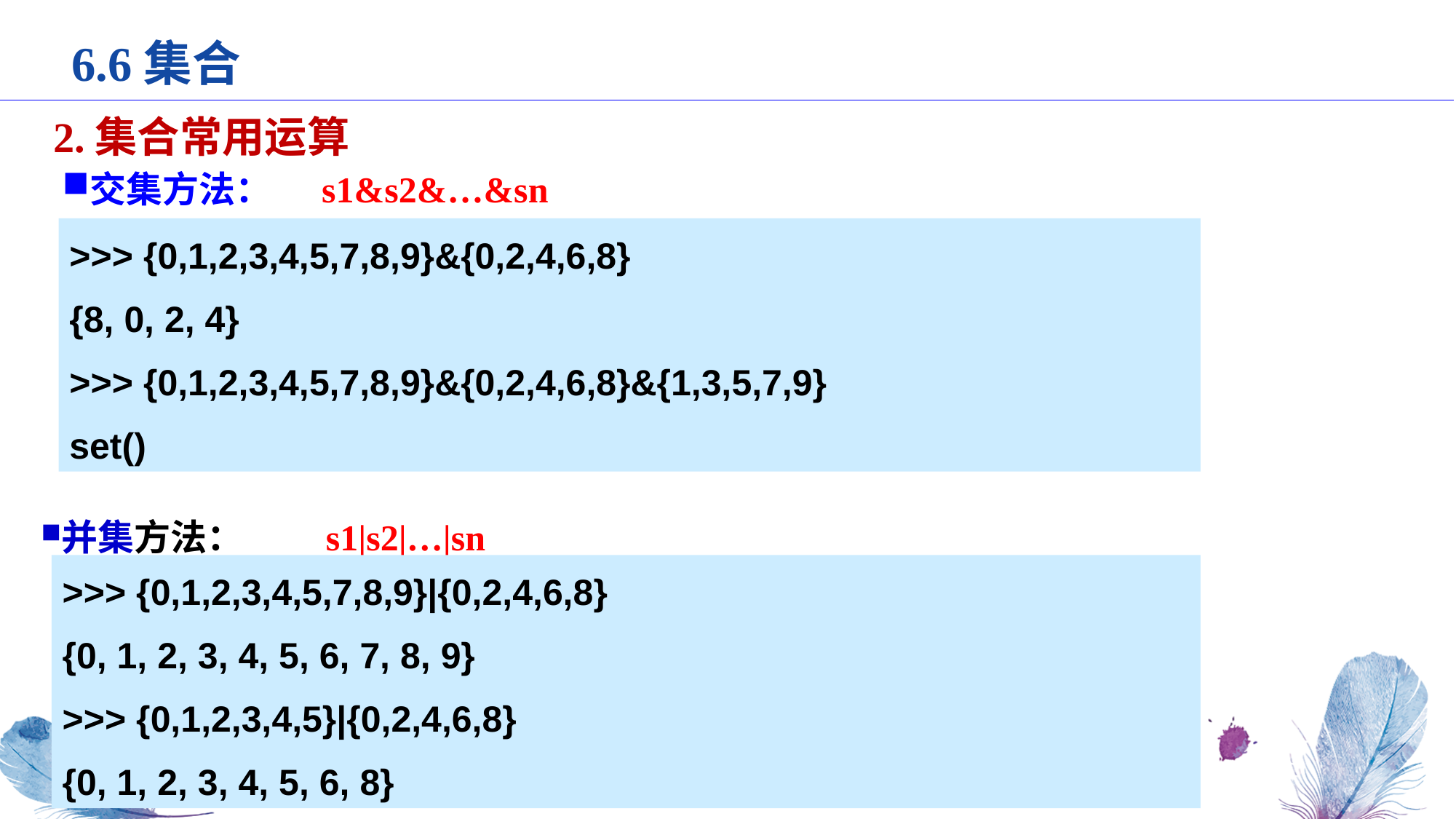

6.6集合
2.集合常用运算
交集方法：     s1&s2&…&sn
>>> {0,1,2,3,4,5,7,8,9}&{0,2,4,6,8}
{8, 0, 2, 4}
>>> {0,1,2,3,4,5,7,8,9}&{0,2,4,6,8}&{1,3,5,7,9}
set()
并集方法：         s1|s2|…|sn
>>> {0,1,2,3,4,5,7,8,9}|{0,2,4,6,8}
{0, 1, 2, 3, 4, 5, 6, 7, 8, 9}
>>> {0,1,2,3,4,5}|{0,2,4,6,8}
{0, 1, 2, 3, 4, 5, 6, 8}